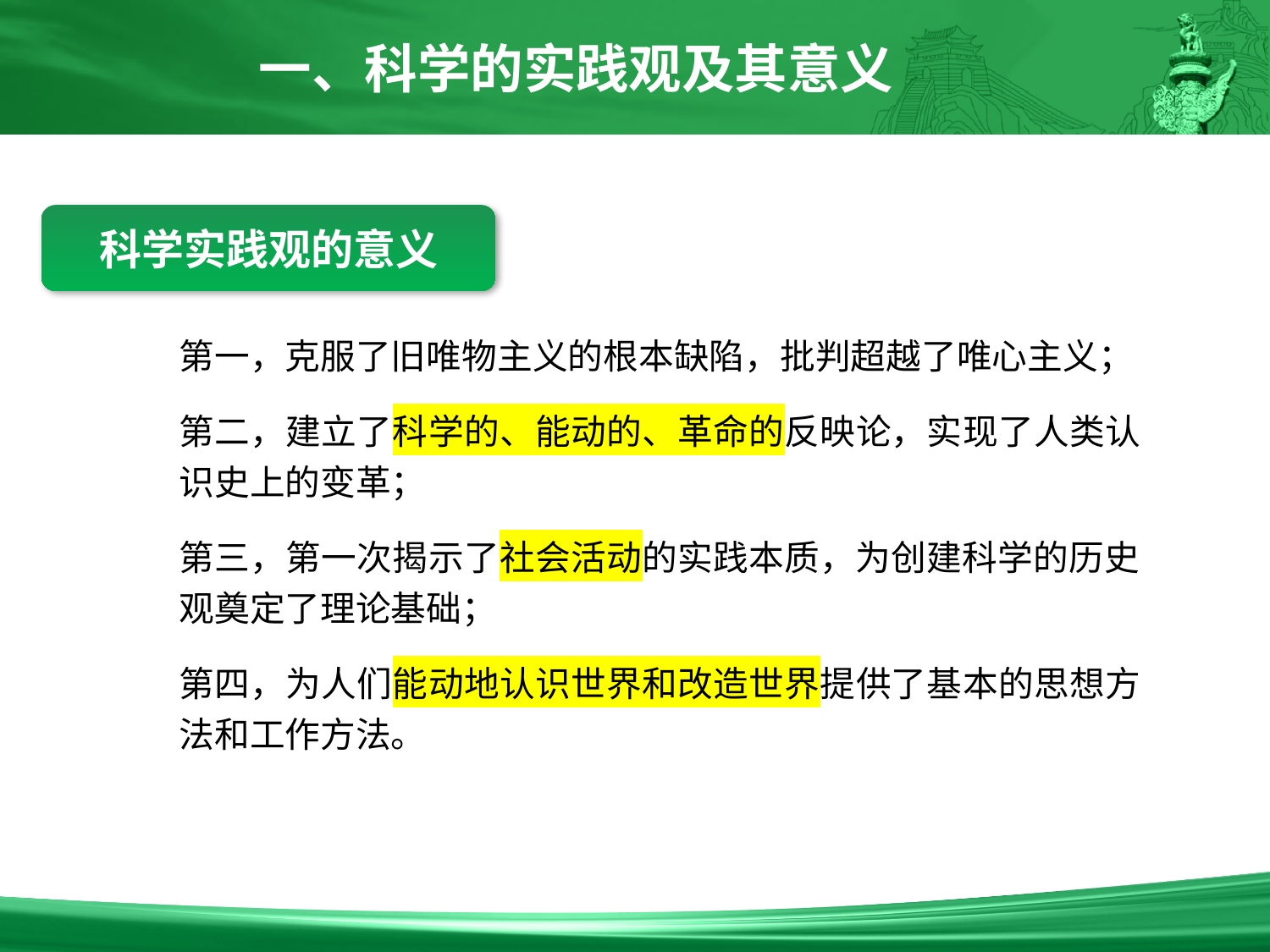

一、科学的实践观及其意义
科学实践观的意义
第一，克服了旧唯物主义的根本缺陷，批判超越了唯心主义；
第二，建立了科学的、能动的、革命的反映论，实现了人类认识史上的变革；
第三，第一次揭示了社会活动的实践本质，为创建科学的历史观奠定了理论基础；
第四，为人们能动地认识世界和改造世界提供了基本的思想方法和工作方法。